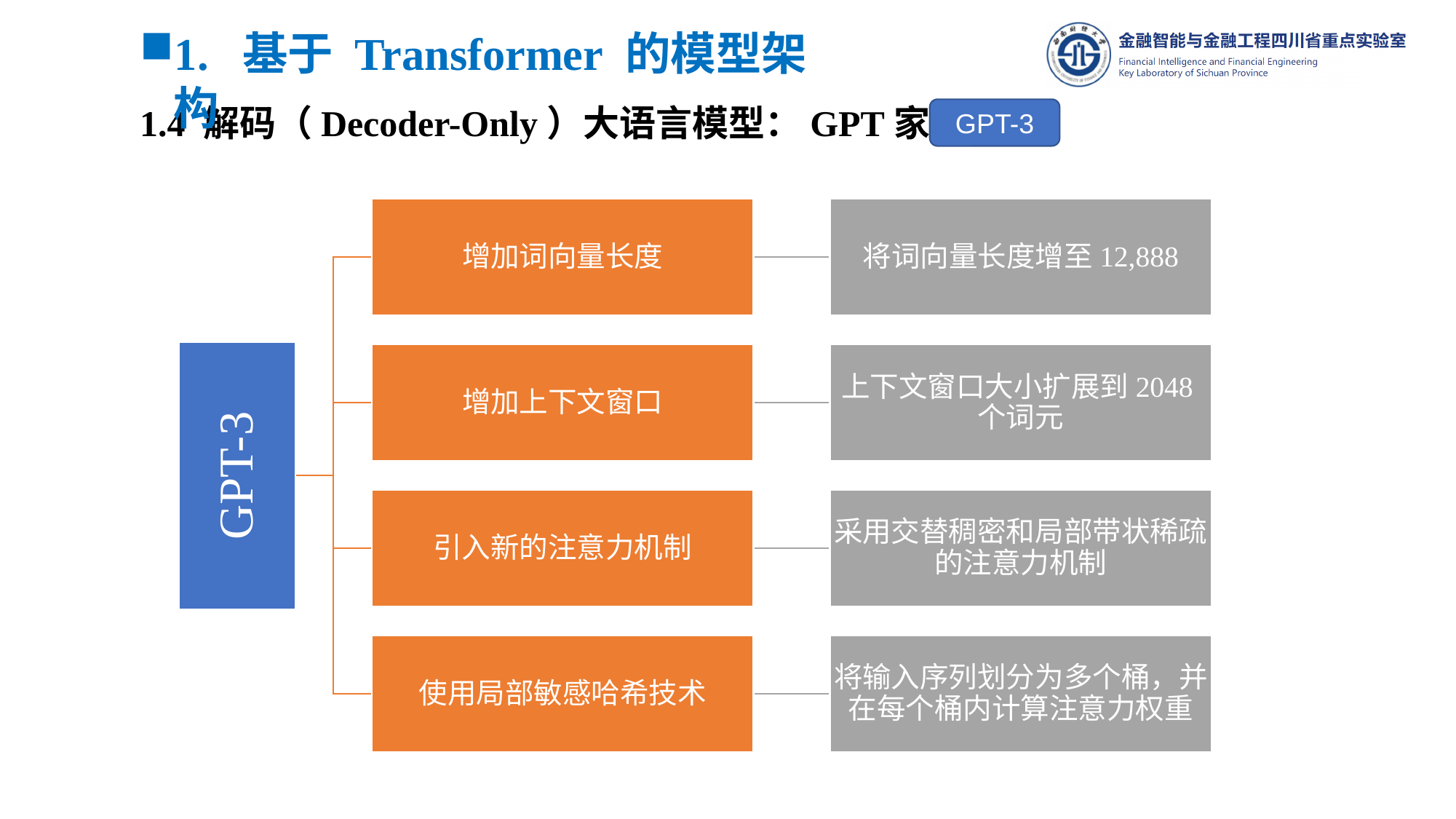

1.  基于 Transformer 的模型架构
1.4 解码（Decoder-Only）大语言模型：GPT家族
GPT-3

GPT-3
增加词向量长度
将词向量长度增至12,888
增加上下文窗口
上下文窗口大小扩展到2048个词元
引入新的注意力机制
采用交替稠密和局部带状稀疏的注意力机制
使用局部敏感哈希技术
将输入序列划分为多个桶，并在每个桶内计算注意力权重